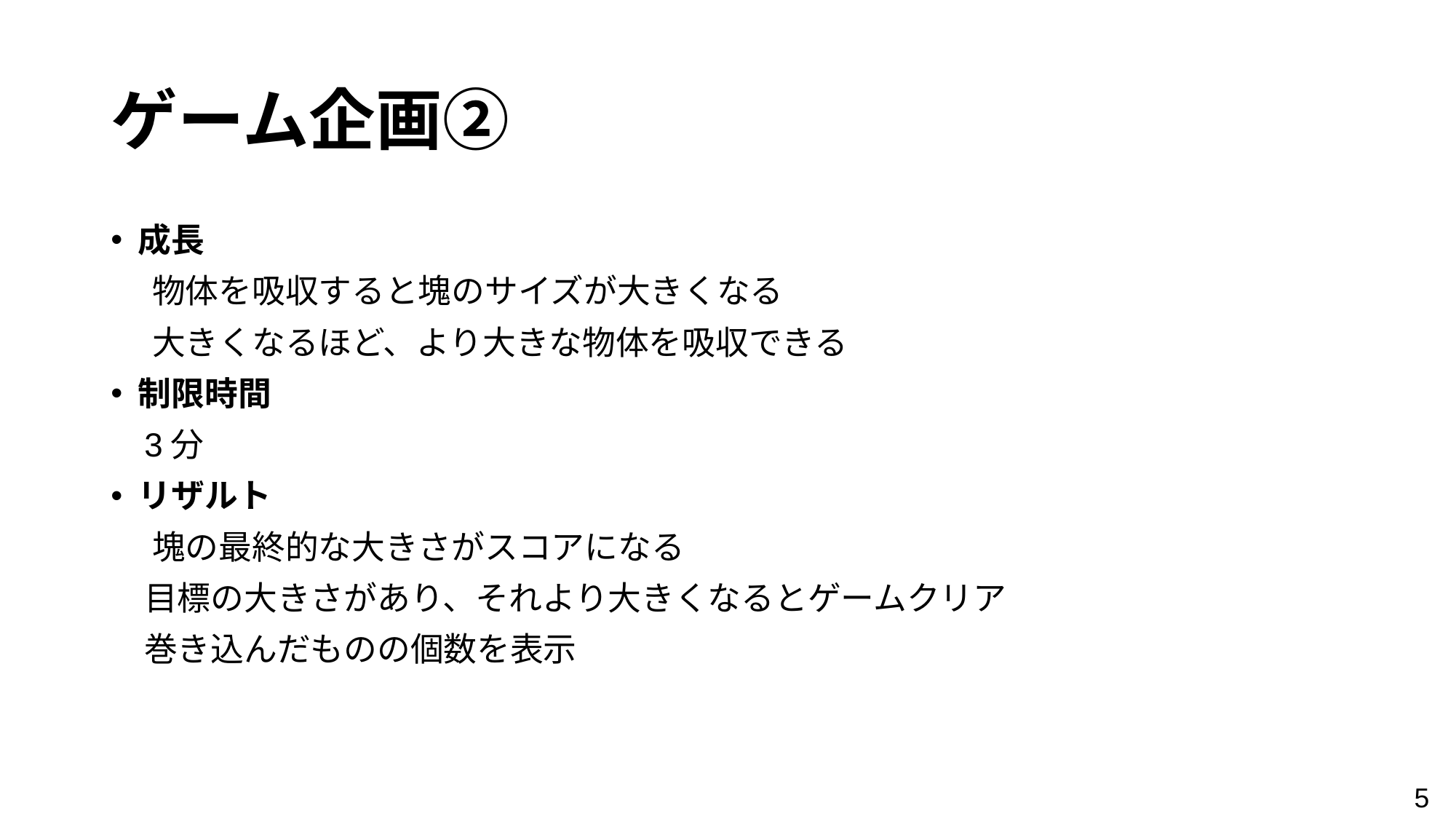

# ゲーム企画②
成長
 物体を吸収すると塊のサイズが大きくなる
 大きくなるほど、より大きな物体を吸収できる
制限時間
 3分
リザルト
 塊の最終的な大きさがスコアになる
　目標の大きさがあり、それより大きくなるとゲームクリア
　巻き込んだものの個数を表示

5